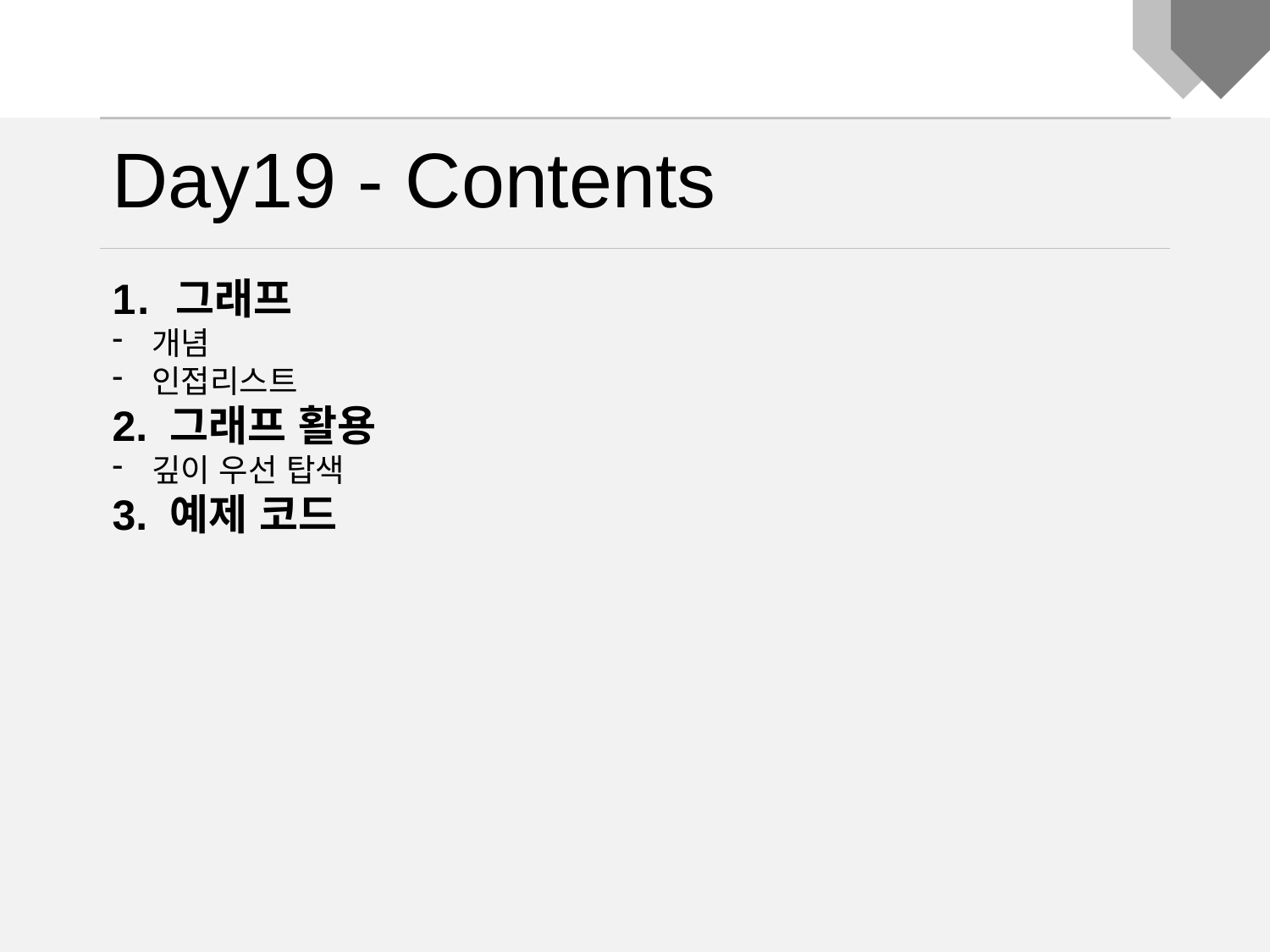

Day19 - Contents
그래프
개념
인접리스트
2. 그래프 활용
깊이 우선 탑색
3. 예제 코드